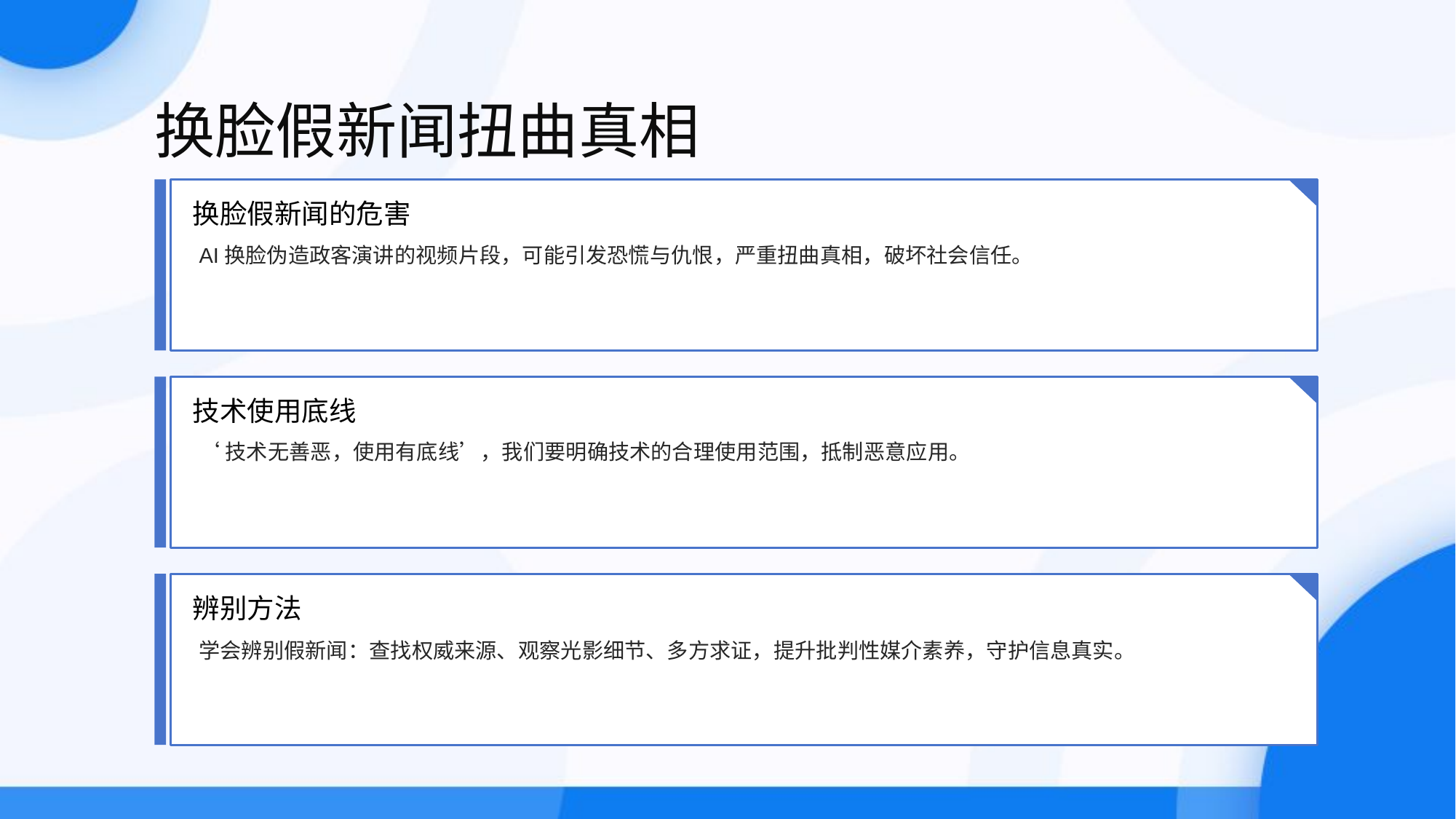

换脸假新闻扭曲真相

换脸假新闻的危害
AI换脸伪造政客演讲的视频片段，可能引发恐慌与仇恨，严重扭曲真相，破坏社会信任。

技术使用底线
‘技术无善恶，使用有底线’，我们要明确技术的合理使用范围，抵制恶意应用。

辨别方法
学会辨别假新闻：查找权威来源、观察光影细节、多方求证，提升批判性媒介素养，守护信息真实。